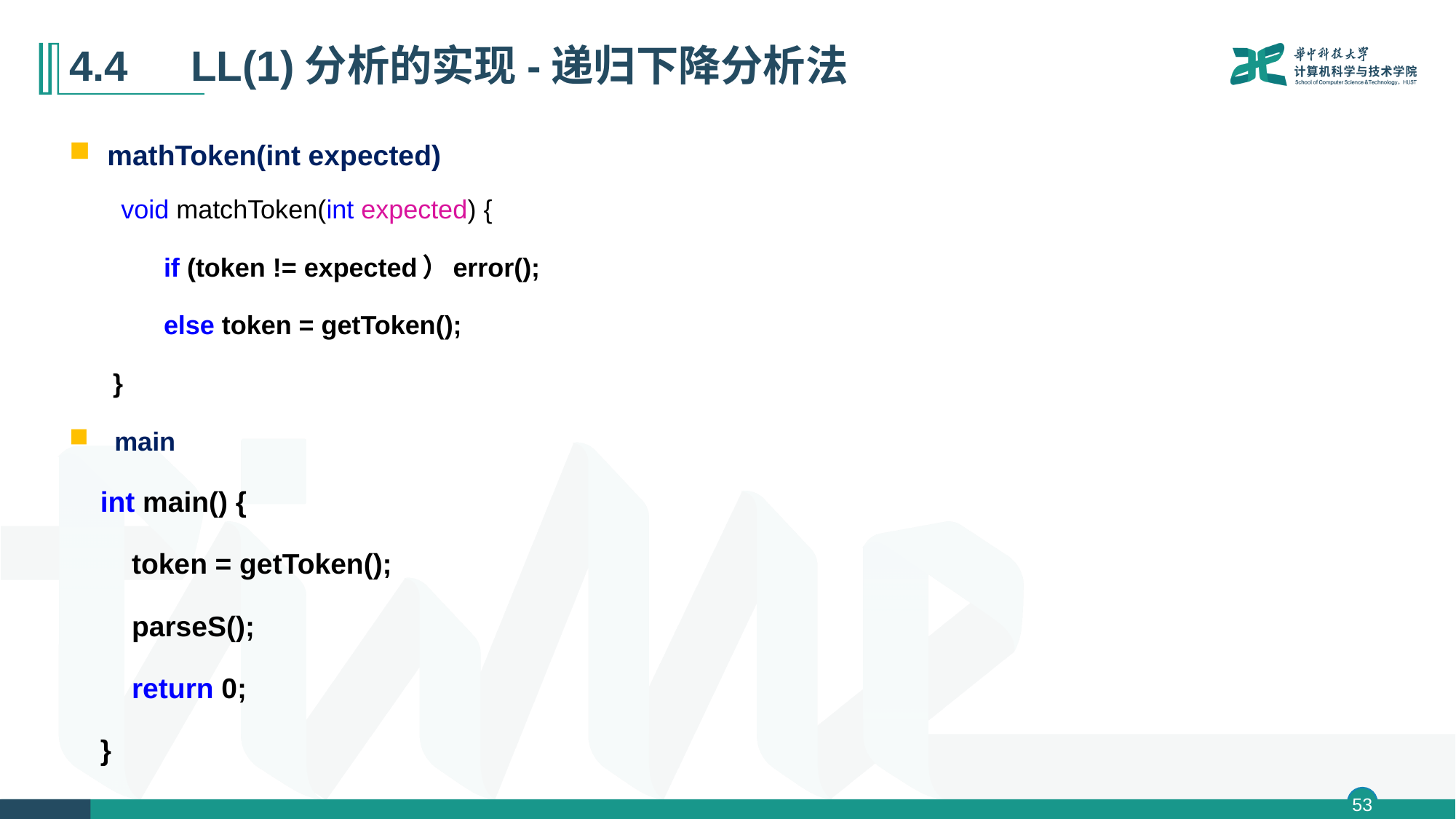

# 4.4　LL(1)分析的实现-递归下降分析法
mathToken(int expected)
void matchToken(int expected) {
             if (token != expected）error();
             else token = getToken();
      }
 main
    int main() {
        token = getToken();
        parseS();
        return 0;
    }